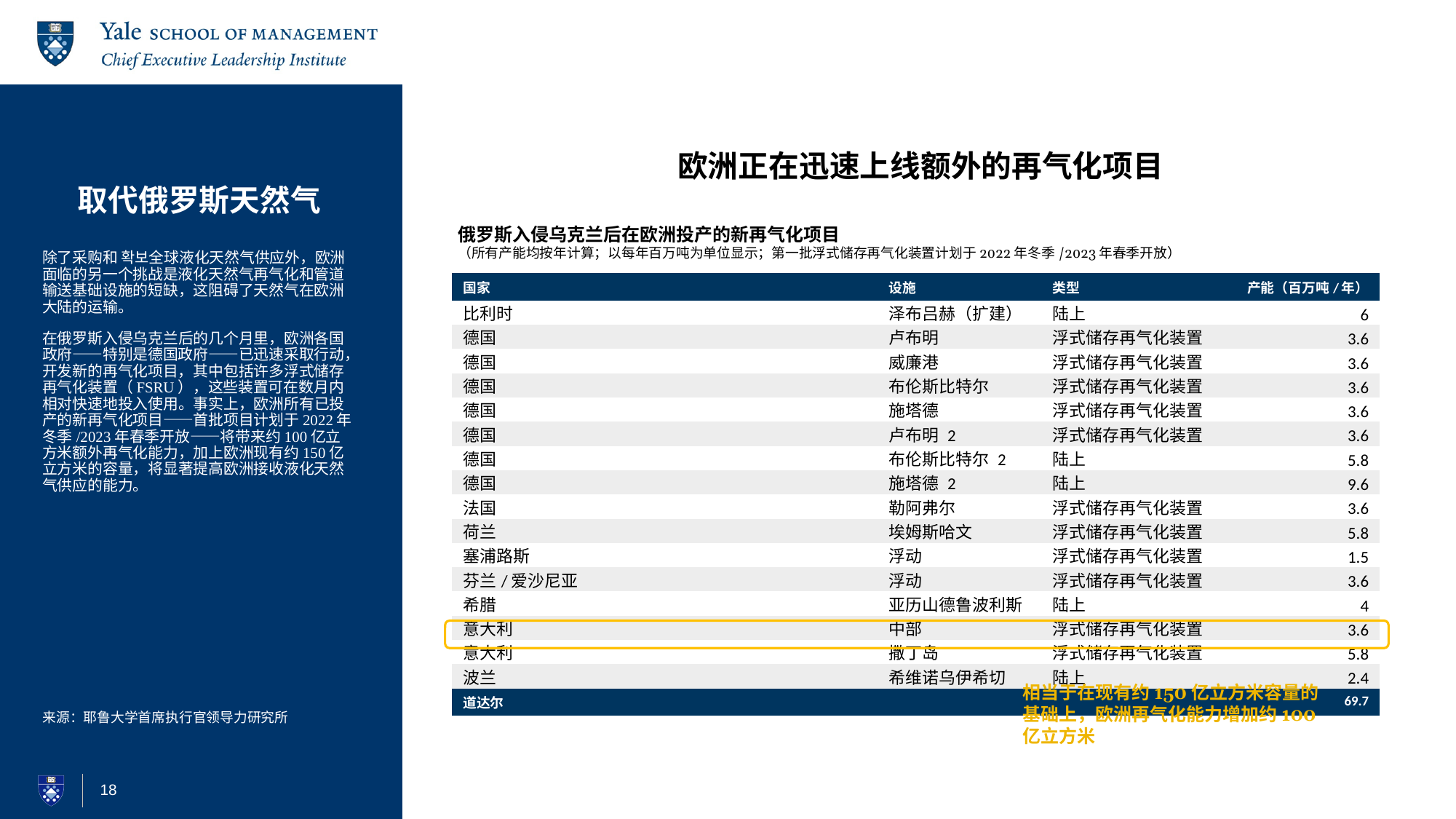

# 取代俄罗斯天然气
欧洲正在迅速上线额外的再气化项目

俄罗斯入侵乌克兰后在欧洲投产的新再气化项目
（所有产能均按年计算；以每年百万吨为单位显示；第一批浮式储存再气化装置计划于2022年冬季/2023年春季开放）
除了采购和 확보全球液化天然气供应外，欧洲面临的另一个挑战是液化天然气再气化和管道输送基础设施的短缺，这阻碍了天然气在欧洲大陆的运输。
在俄罗斯入侵乌克兰后的几个月里，欧洲各国政府——特别是德国政府——已迅速采取行动，开发新的再气化项目，其中包括许多浮式储存再气化装置（FSRU），这些装置可在数月内相对快速地投入使用。事实上，欧洲所有已投产的新再气化项目——首批项目计划于2022年冬季/2023年春季开放——将带来约100亿立方米额外再气化能力，加上欧洲现有约150亿立方米的容量，将显著提高欧洲接收液化天然气供应的能力。
| 国家 | 设施 | 类型 | 产能（百万吨/年） |
| --- | --- | --- | --- |
| 比利时 | 泽布吕赫（扩建） | 陆上 | 6 |
| 德国 | 卢布明 | 浮式储存再气化装置 | 3.6 |
| 德国 | 威廉港 | 浮式储存再气化装置 | 3.6 |
| 德国 | 布伦斯比特尔 | 浮式储存再气化装置 | 3.6 |
| 德国 | 施塔德 | 浮式储存再气化装置 | 3.6 |
| 德国 | 卢布明 2 | 浮式储存再气化装置 | 3.6 |
| 德国 | 布伦斯比特尔 2 | 陆上 | 5.8 |
| 德国 | 施塔德 2 | 陆上 | 9.6 |
| 法国 | 勒阿弗尔 | 浮式储存再气化装置 | 3.6 |
| 荷兰 | 埃姆斯哈文 | 浮式储存再气化装置 | 5.8 |
| 塞浦路斯 | 浮动 | 浮式储存再气化装置 | 1.5 |
| 芬兰/爱沙尼亚 | 浮动 | 浮式储存再气化装置 | 3.6 |
| 希腊 | 亚历山德鲁波利斯 | 陆上 | 4 |
| 意大利 | 中部 | 浮式储存再气化装置 | 3.6 |
| 意大利 | 撒丁岛 | 浮式储存再气化装置 | 5.8 |
| 波兰 | 希维诺乌伊希切 | 陆上 | 2.4 |
| 道达尔 |  |  | 69.7 |
来源：耶鲁大学首席执行官领导力研究所
相当于在现有约150亿立方米容量的基础上，欧洲再气化能力增加约100亿立方米
18